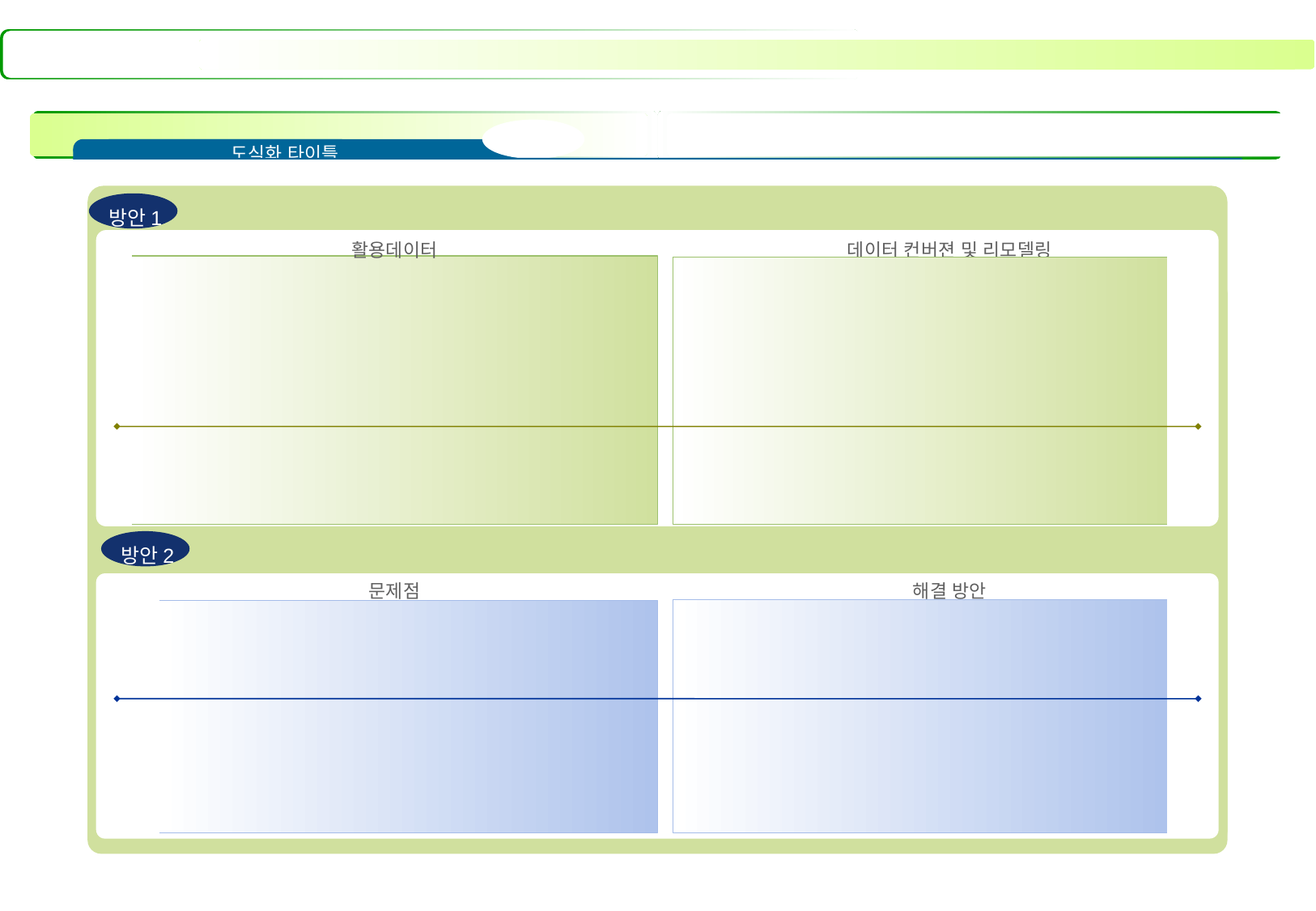

도식화 타이틀

방안1

활용데이터
데이터 컨버젼 및 리모델링

방안2
문제점
해결 방안